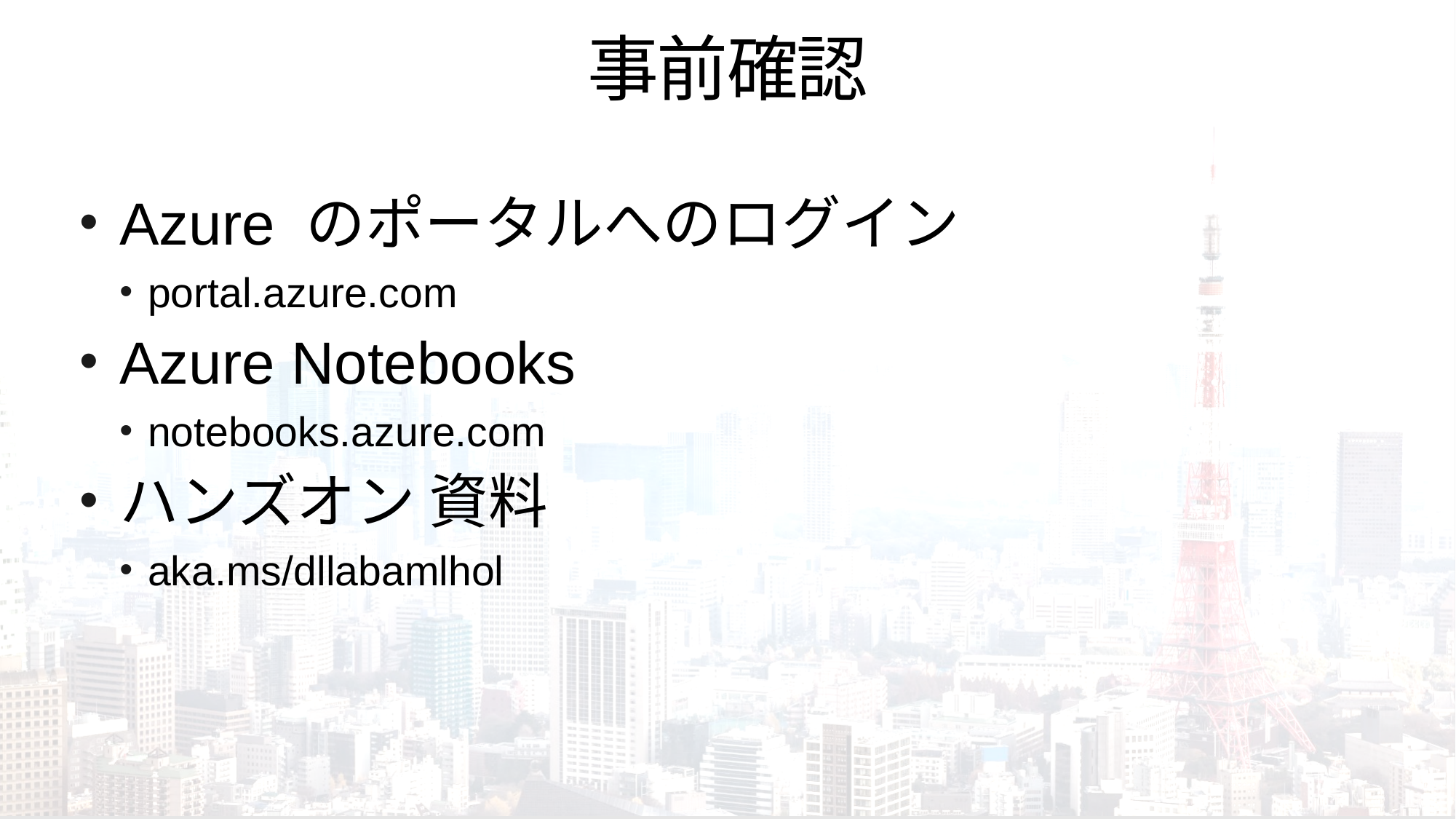

# 事前確認
Azure のポータルへのログイン
portal.azure.com
Azure Notebooks
notebooks.azure.com
ハンズオン 資料
aka.ms/dllabamlhol